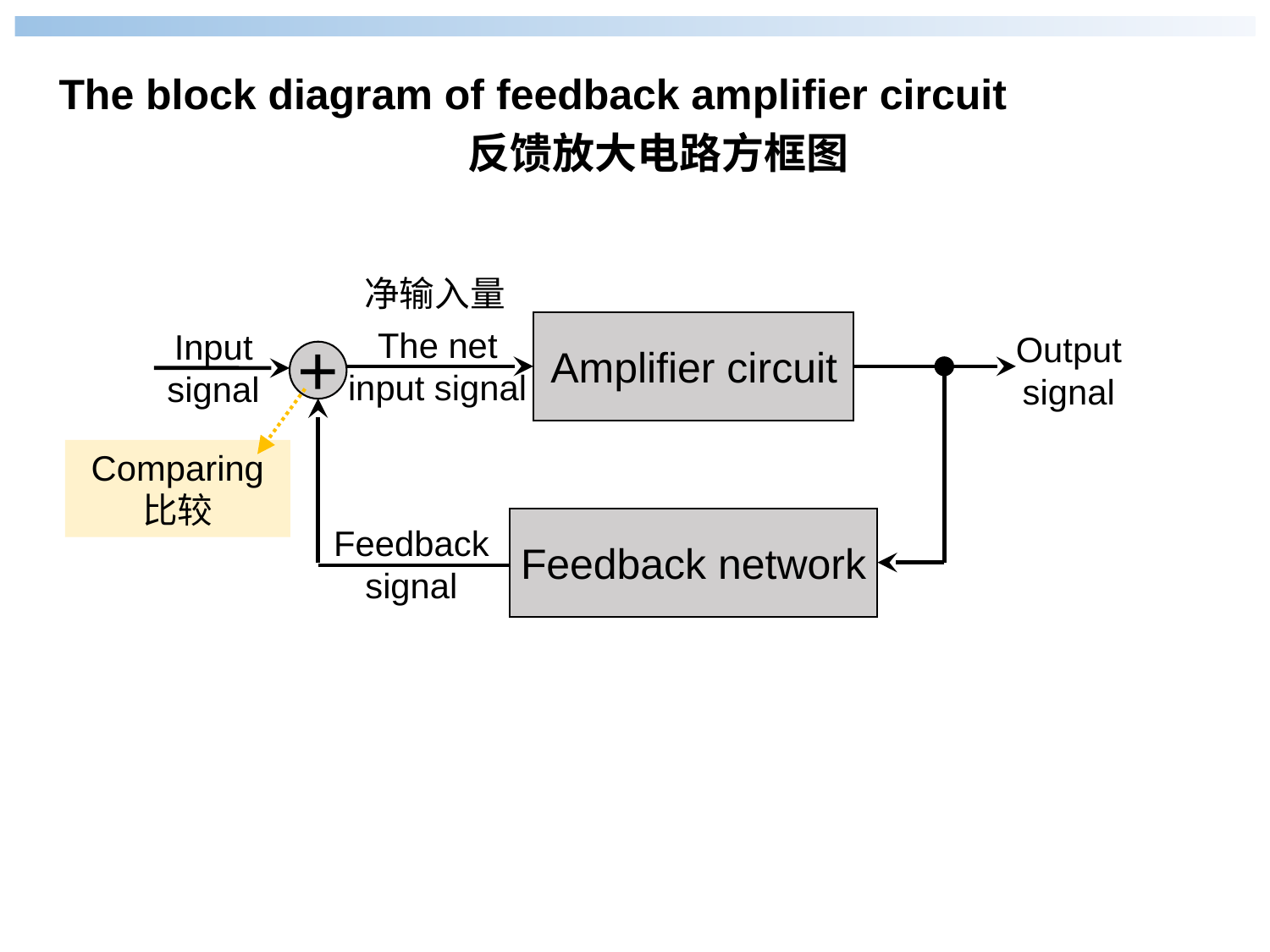

The block diagram of feedback amplifier circuit
反馈放大电路方框图
净输入量

The net input signal
Input signal
+

Output signal
Amplifier circuit

Comparing 比较

Feedback signal
Feedback network